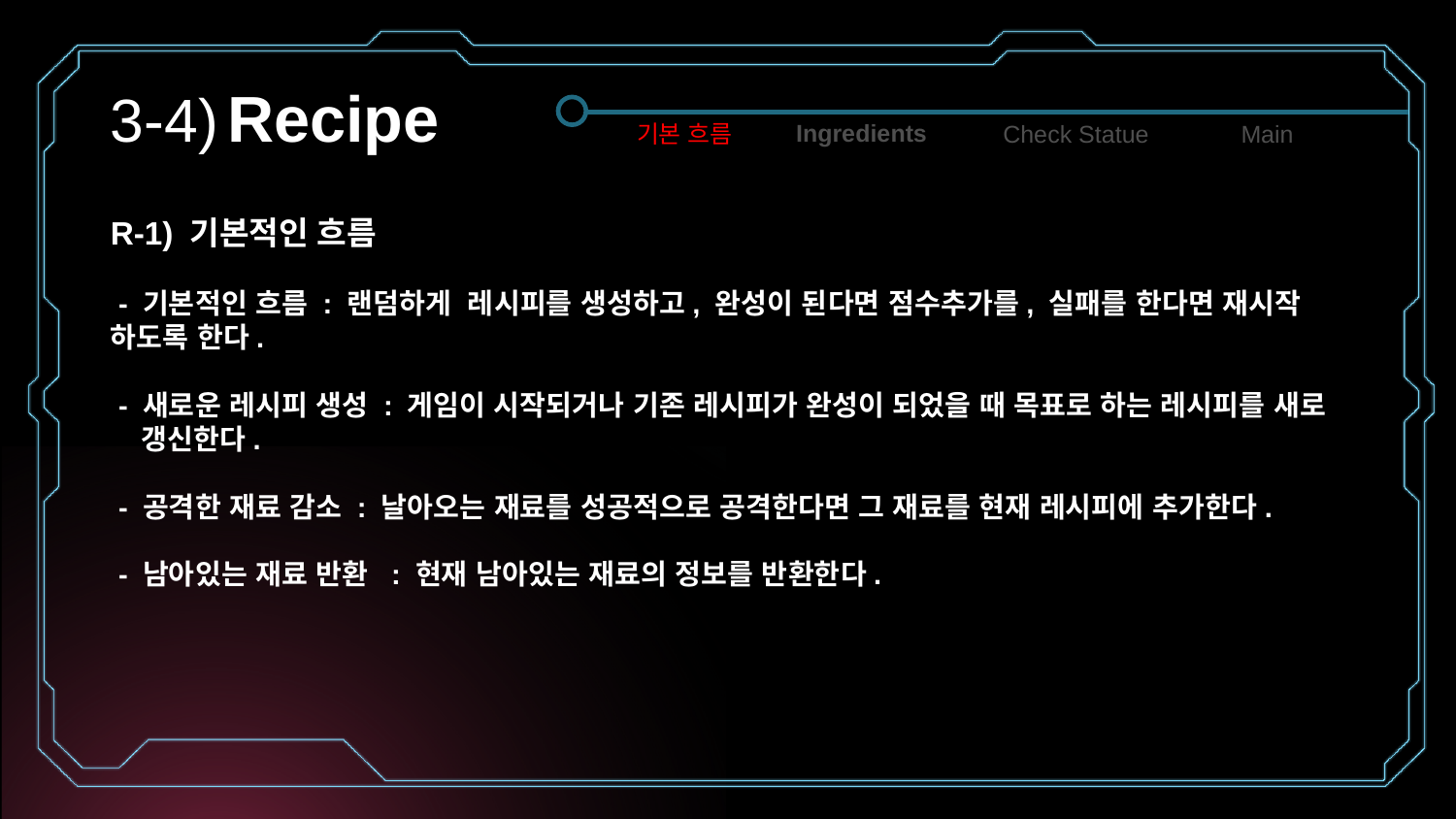

# 3-4) Recipe

Ingredients
Check Statue
Main
기본 흐름
R-1) 기본적인 흐름

 - 기본적인 흐름 : 랜덤하게  레시피를 생성하고, 완성이 된다면 점수추가를, 실패를 한다면 재시작 하도록 한다.

 - 새로운 레시피 생성 : 게임이 시작되거나 기존 레시피가 완성이 되었을 때 목표로 하는 레시피를 새로
   갱신한다.

 - 공격한 재료 감소 : 날아오는 재료를 성공적으로 공격한다면 그 재료를 현재 레시피에 추가한다.

 - 남아있는 재료 반환  : 현재 남아있는 재료의 정보를 반환한다.